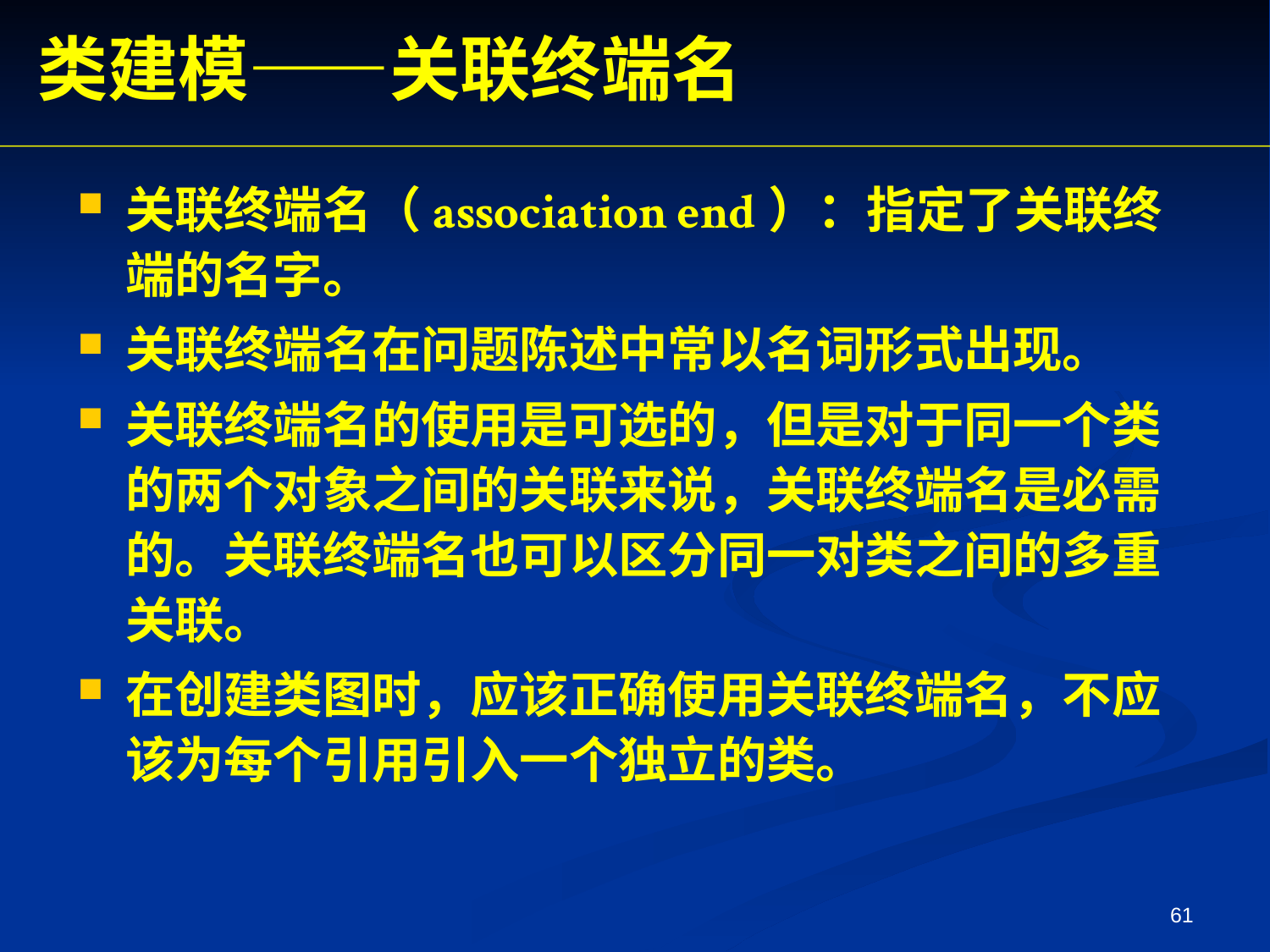

类建模——关联终端名

关联终端名（association end）：指定了关联终端的名字。
关联终端名在问题陈述中常以名词形式出现。
关联终端名的使用是可选的，但是对于同一个类的两个对象之间的关联来说，关联终端名是必需的。关联终端名也可以区分同一对类之间的多重关联。
在创建类图时，应该正确使用关联终端名，不应该为每个引用引入一个独立的类。
61